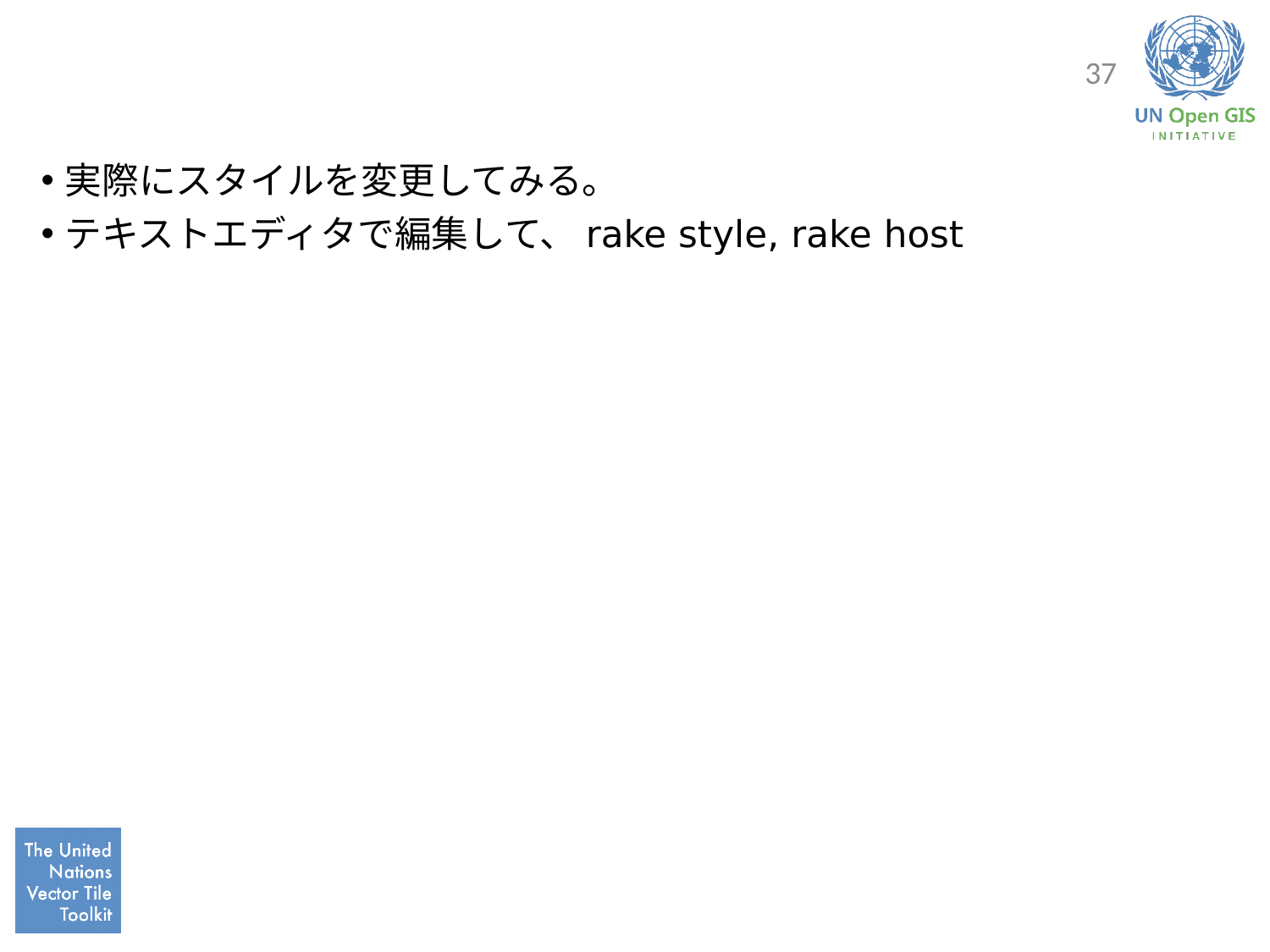

#
37
実際にスタイルを変更してみる。
テキストエディタで編集して、rake style, rake host